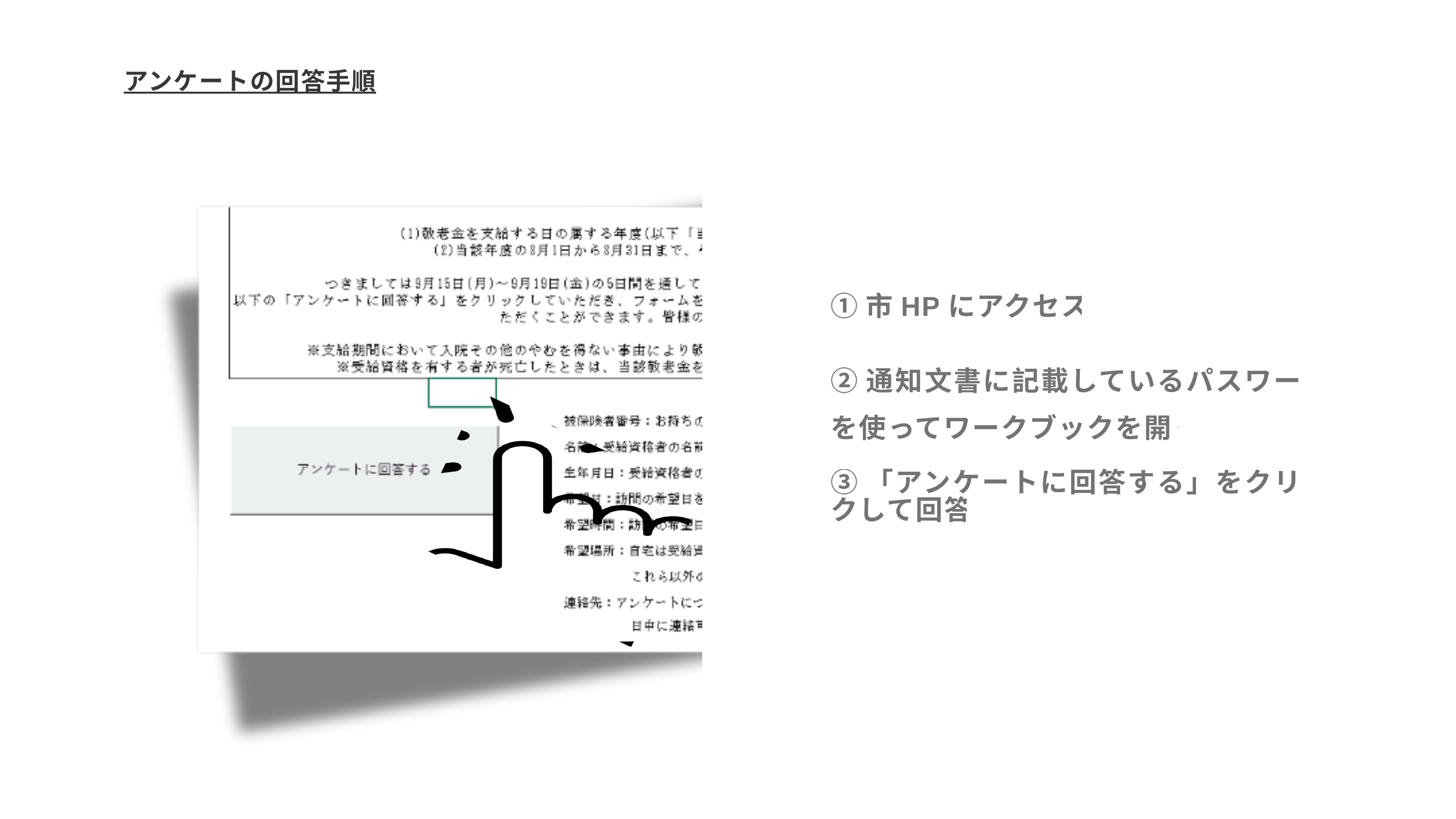

アンケートの回答手順

①市HPにアクセス

②通知文書に記載しているパスワードを使ってワークブックを開く

③「アンケートに回答する」をクリックして回答